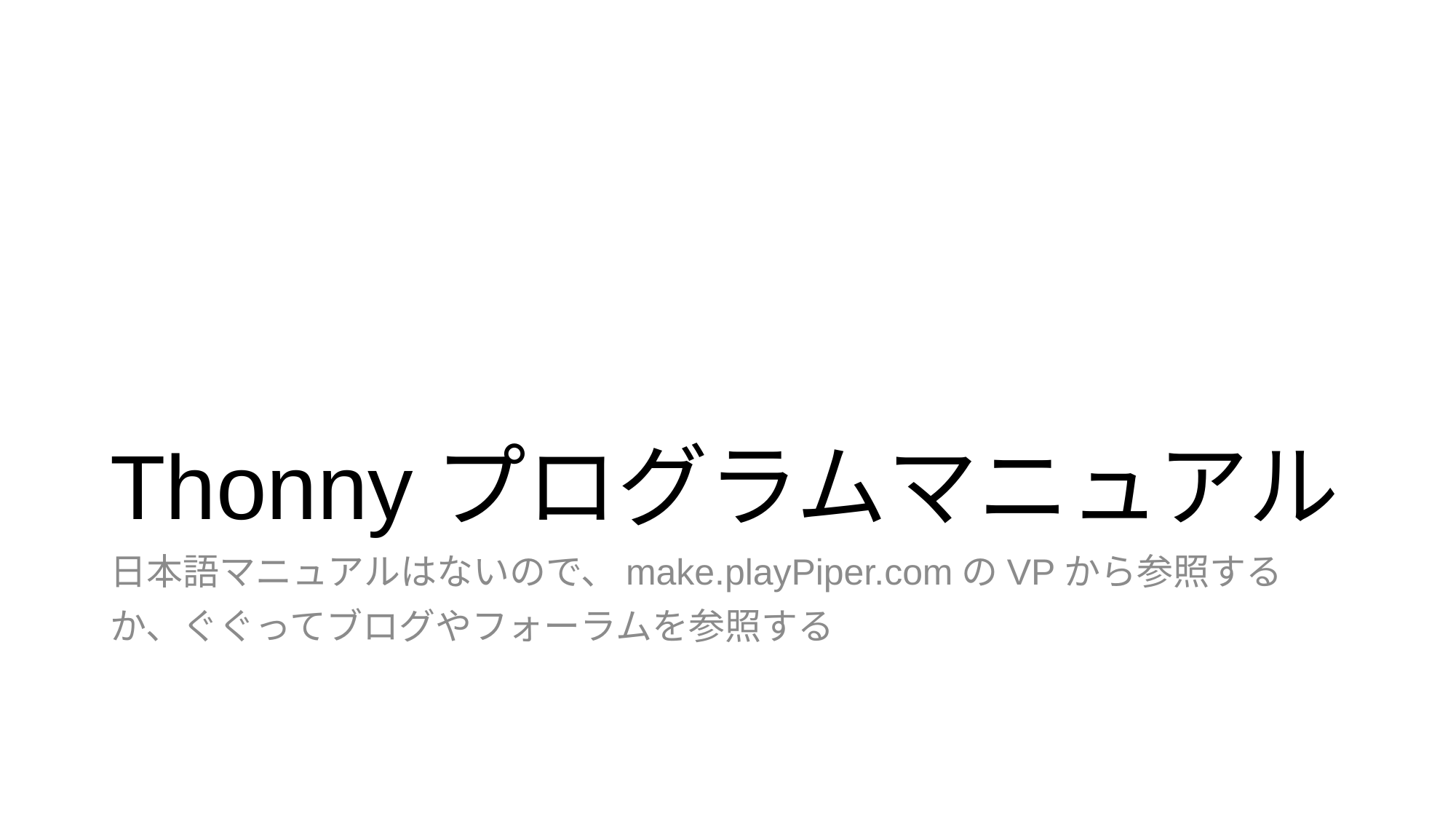

# Thonnyプログラムマニュアル
日本語マニュアルはないので、make.playPiper.comのVPから参照する
か、ぐぐってブログやフォーラムを参照する